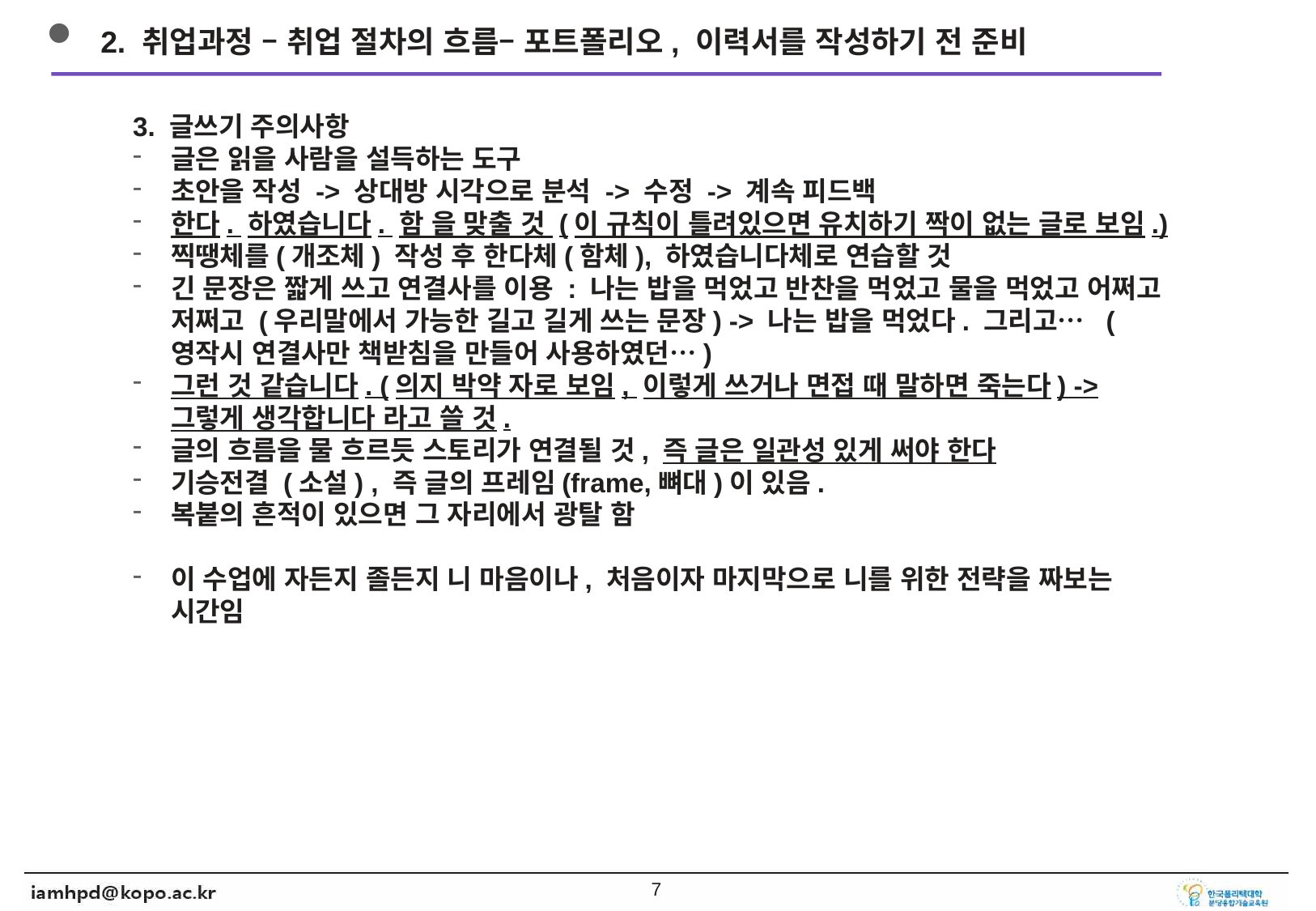

2. 취업과정 – 취업 절차의 흐름– 포트폴리오, 이력서를 작성하기 전 준비
3. 글쓰기 주의사항
글은 읽을 사람을 설득하는 도구
초안을 작성 -> 상대방 시각으로 분석 -> 수정 -> 계속 피드백
한다. 하였습니다. 함 을 맞출 것 (이 규칙이 틀려있으면 유치하기 짝이 없는 글로 보임.)
찍땡체를(개조체) 작성 후 한다체(함체), 하였습니다체로 연습할 것
긴 문장은 짧게 쓰고 연결사를 이용 : 나는 밥을 먹었고 반찬을 먹었고 물을 먹었고 어쩌고 저쩌고 (우리말에서 가능한 길고 길게 쓰는 문장) -> 나는 밥을 먹었다. 그리고…  (영작시 연결사만 책받침을 만들어 사용하였던…)
그런 것 같습니다. (의지 박약 자로 보임, 이렇게 쓰거나 면접 때 말하면 죽는다) -> 그렇게 생각합니다 라고 쓸 것.
글의 흐름을 물 흐르듯 스토리가 연결될 것, 즉 글은 일관성 있게 써야 한다
기승전결 (소설) , 즉 글의 프레임(frame,뼈대)이 있음.
복붙의 흔적이 있으면 그 자리에서 광탈 함

이 수업에 자든지 졸든지 니 마음이나, 처음이자 마지막으로 니를 위한 전략을 짜보는 시간임

7